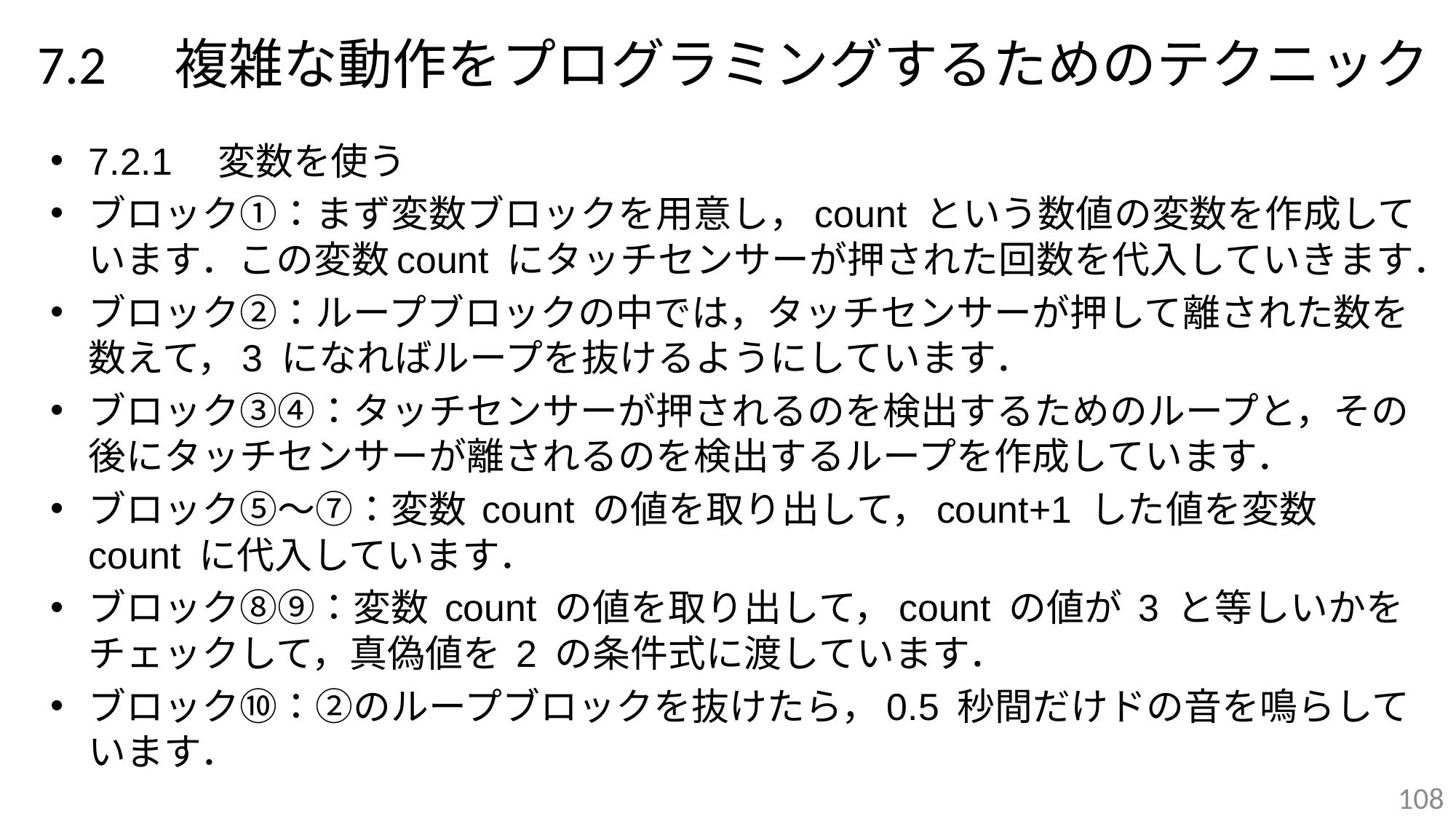

# 7.2　複雑な動作をプログラミングするためのテクニック
7.2.1　変数を使う
ブロック①：まず変数ブロックを用意し，count という数値の変数を作成しています．この変数count にタッチセンサーが押された回数を代入していきます．
ブロック②：ループブロックの中では，タッチセンサーが押して離された数を数えて，3 になればループを抜けるようにしています．
ブロック③④：タッチセンサーが押されるのを検出するためのループと，その後にタッチセンサーが離されるのを検出するループを作成しています．
ブロック⑤～⑦：変数 count の値を取り出して，count+1 した値を変数 count に代入しています．
ブロック⑧⑨：変数 count の値を取り出して，count の値が 3 と等しいかをチェックして，真偽値を 2 の条件式に渡しています．
ブロック⑩：②のループブロックを抜けたら，0.5 秒間だけドの音を鳴らしています．
108